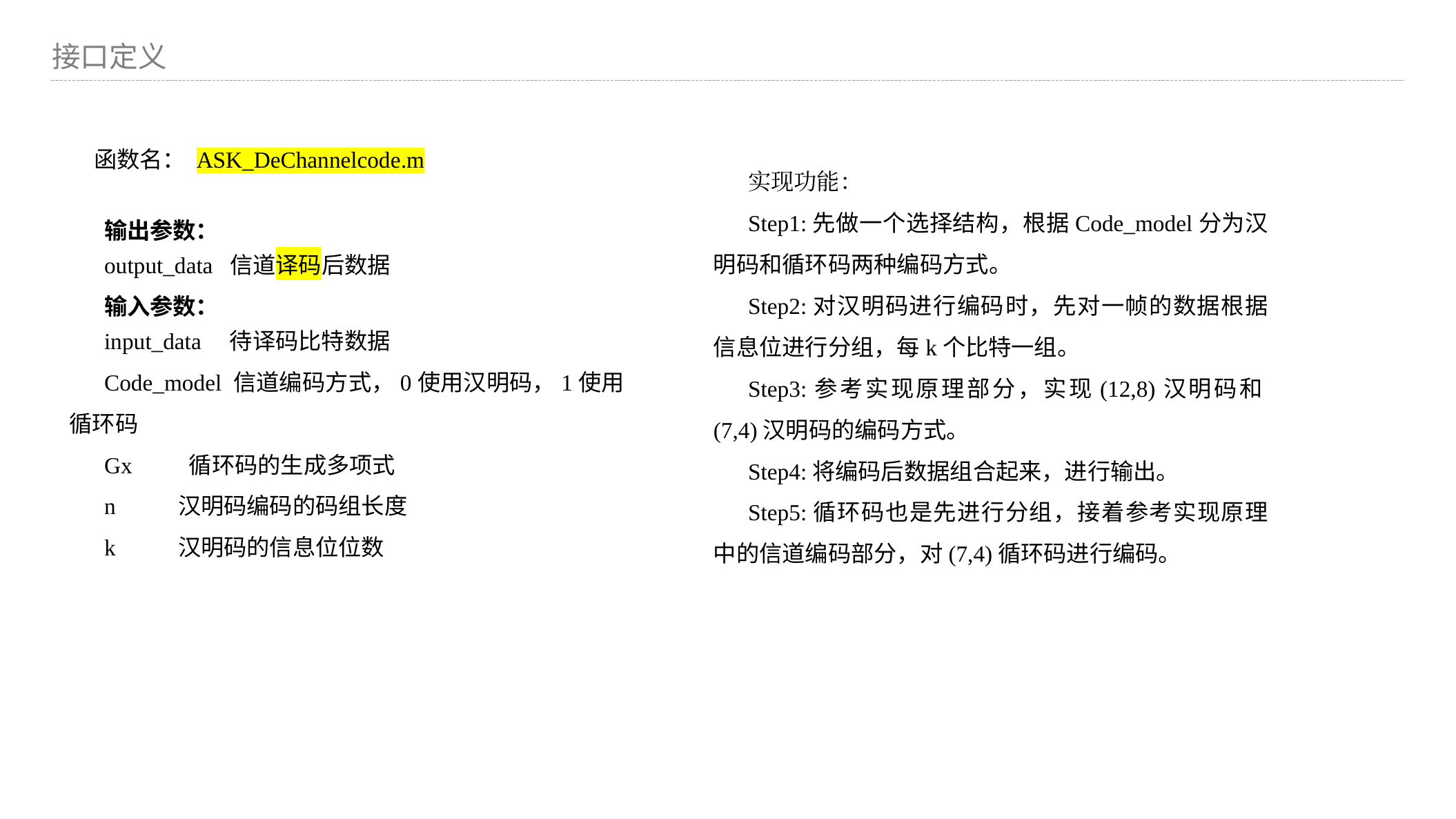

接口定义
函数名： ASK_DeChannelcode.m
实现功能：
Step1:先做一个选择结构，根据Code_model分为汉明码和循环码两种编码方式。
Step2:对汉明码进行编码时，先对一帧的数据根据信息位进行分组，每k个比特一组。
Step3:参考实现原理部分，实现(12,8)汉明码和(7,4)汉明码的编码方式。
Step4:将编码后数据组合起来，进行输出。
Step5:循环码也是先进行分组，接着参考实现原理中的信道编码部分，对(7,4)循环码进行编码。
输出参数：
output_data  信道译码后数据
输入参数：
input_data    待译码比特数据
Code_model 信道编码方式，0使用汉明码，1使用循环码
Gx         循环码的生成多项式
n          汉明码编码的码组长度
k          汉明码的信息位位数